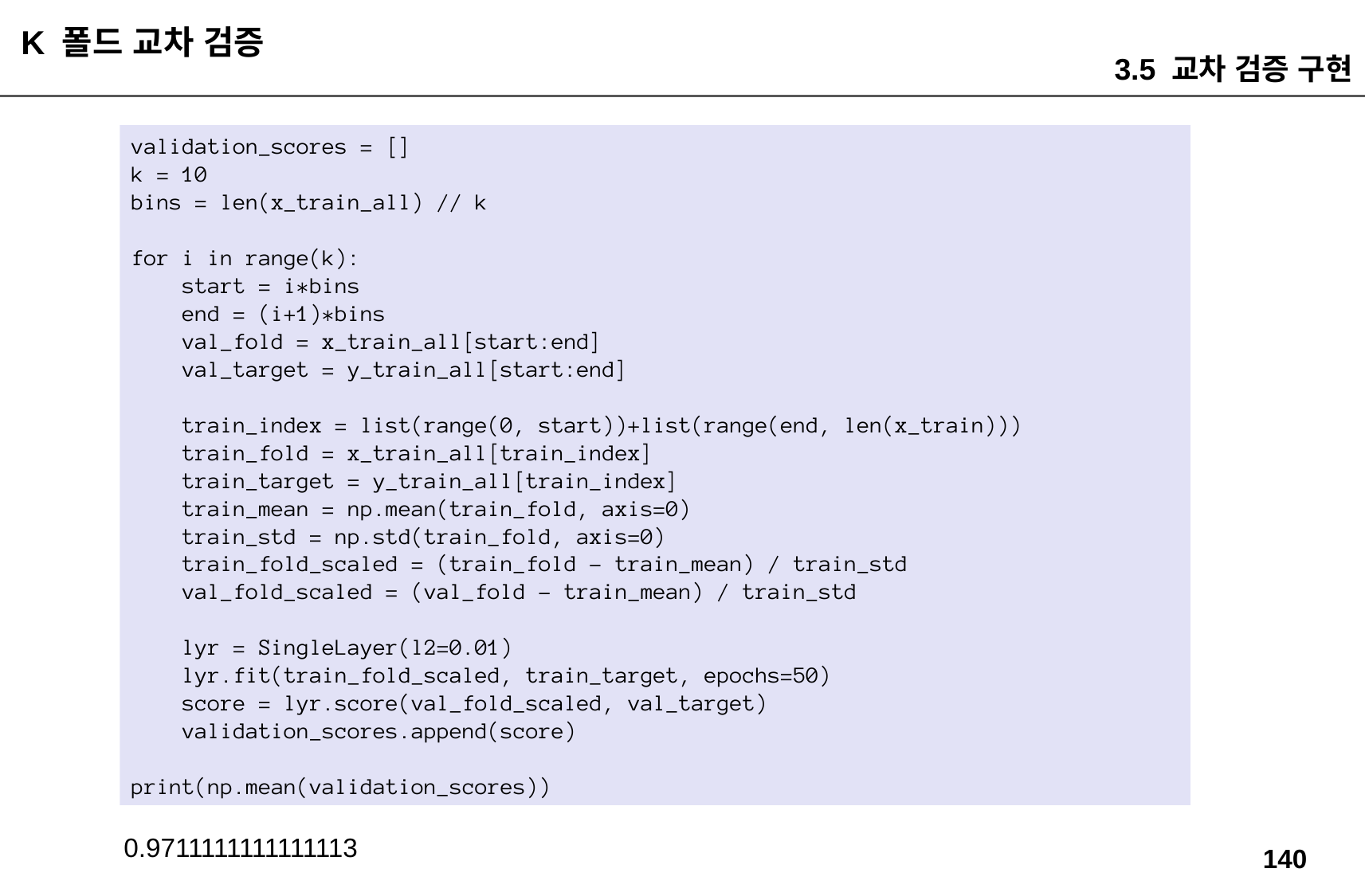

K 폴드 교차 검증
3.5 교차 검증 구현
validation_scores = []
k = 10
bins = len(x_train_all) // k

for i in range(k):
    start = i*bins
    end = (i+1)*bins
    val_fold = x_train_all[start:end]
    val_target = y_train_all[start:end]

    train_index = list(range(0, start))+list(range(end, len(x_train)))
    train_fold = x_train_all[train_index]
    train_target = y_train_all[train_index]
    train_mean = np.mean(train_fold, axis=0)
    train_std = np.std(train_fold, axis=0)
    train_fold_scaled = (train_fold - train_mean) / train_std
    val_fold_scaled = (val_fold - train_mean) / train_std

    lyr = SingleLayer(l2=0.01)
    lyr.fit(train_fold_scaled, train_target, epochs=50)
    score = lyr.score(val_fold_scaled, val_target)
    validation_scores.append(score)

print(np.mean(validation_scores))
0.9711111111111113